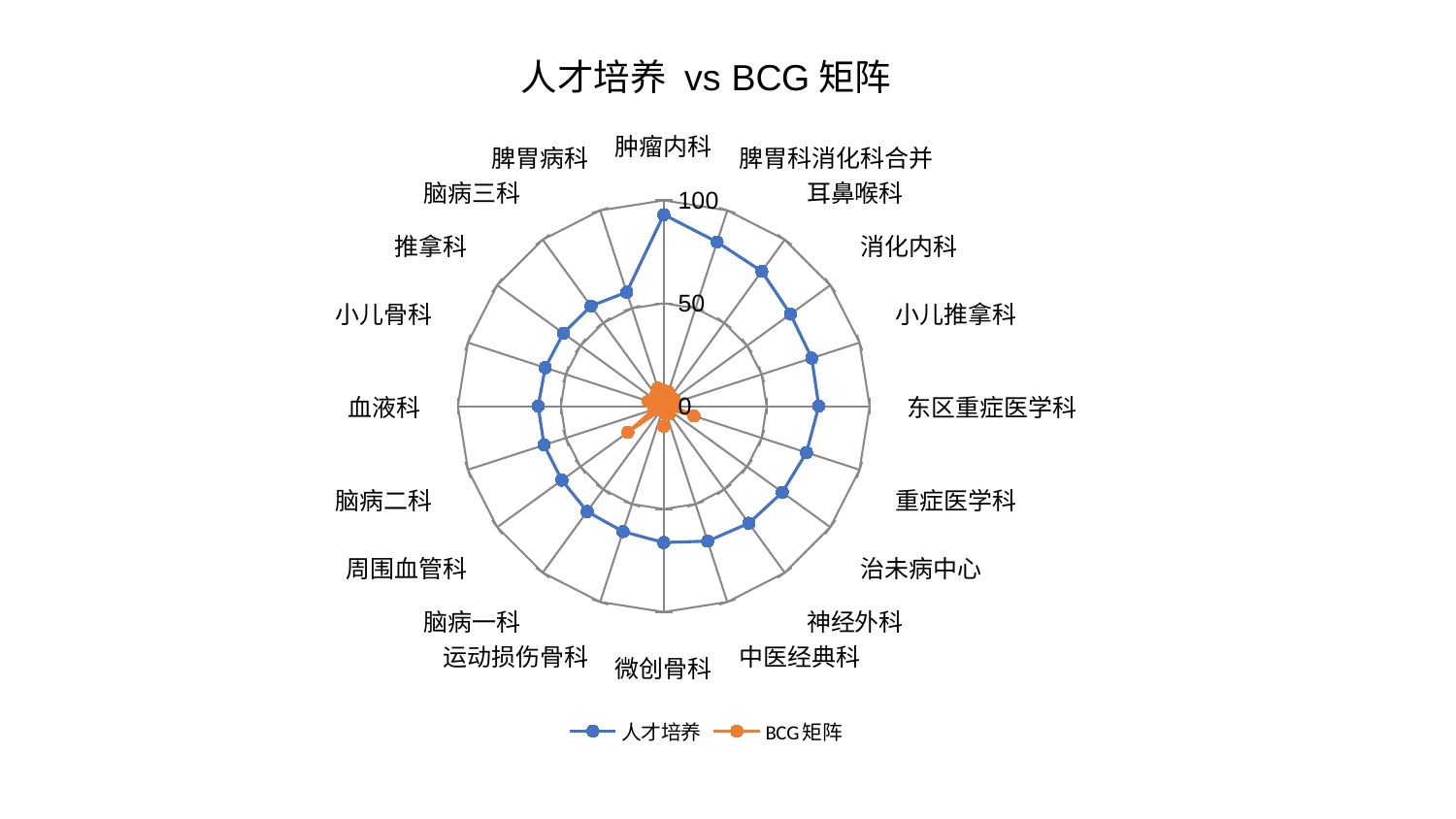

### Chart: 人才培养 vs BCG矩阵

| Category | 人才培养 | BCG矩阵 |
|---|---|---|
| 肿瘤内科 | 93.07782275457377 | 7.651822274336052 |
| 脾胃科消化科合并 | 83.87676593507022 | 7.218764726610078 |
| 耳鼻喉科 | 81.01839521322778 | 2.9902266908463404 |
| 消化内科 | 76.10134055131441 | 6.018652823924958 |
| 小儿推拿科 | 75.59288525557325 | 4.7542710856276384 |
| 东区重症医学科 | 75.33376854822393 | 4.8335726190303 |
| 重症医学科 | 72.89781733921363 | 15.34298919296237 |
| 治未病中心 | 71.18967316327901 | 2.267168574657847 |
| 神经外科 | 70.30854193269185 | 4.544736336184431 |
| 中医经典科 | 68.93692193762013 | 4.0226106263200005 |
| 微创骨科 | 66.25142892902328 | 9.839673051517657 |
| 运动损伤骨科 | 64.07085787981741 | 0.43778729551376305 |
| 脑病一科 | 63.293065494627875 | 2.2041669690610037 |
| 周围血管科 | 61.15304538319427 | 21.57623660356813 |
| 脑病二科 | 61.13515469528884 | 5.154665153370345 |
| 血液科 | 61.01714459191894 | 3.195916845204204 |
| 小儿骨科 | 60.53625877416047 | 7.829311033413643 |
| 推拿科 | 60.276265141286665 | 1.259093462290511 |
| 脑病三科 | 60.18250367871468 | 6.639568904437853 |
| 脾胃病科 | 58.255093468602404 | 9.20097843484877 |
93